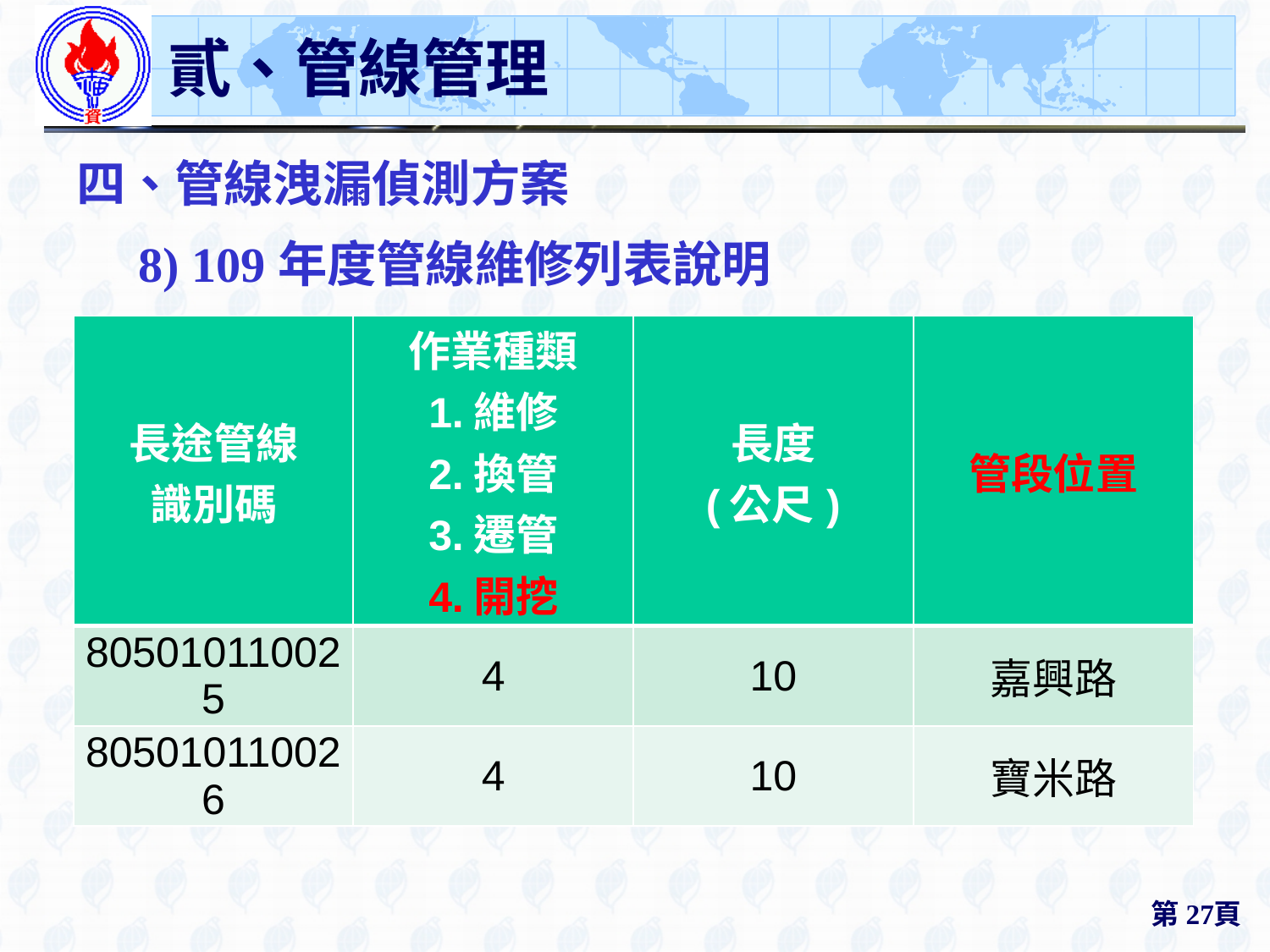

# 貳、管線管理
四、管線洩漏偵測方案
8) 109年度管線維修列表說明
| 長途管線 識別碼 | 作業種類 1.維修 2.換管 3.遷管 4.開挖 | 長度 (公尺) | 管段位置 |
| --- | --- | --- | --- |
| 805010110025 | 4 | 10 | 嘉興路 |
| 805010110026 | 4 | 10 | 寶米路 |
第27頁